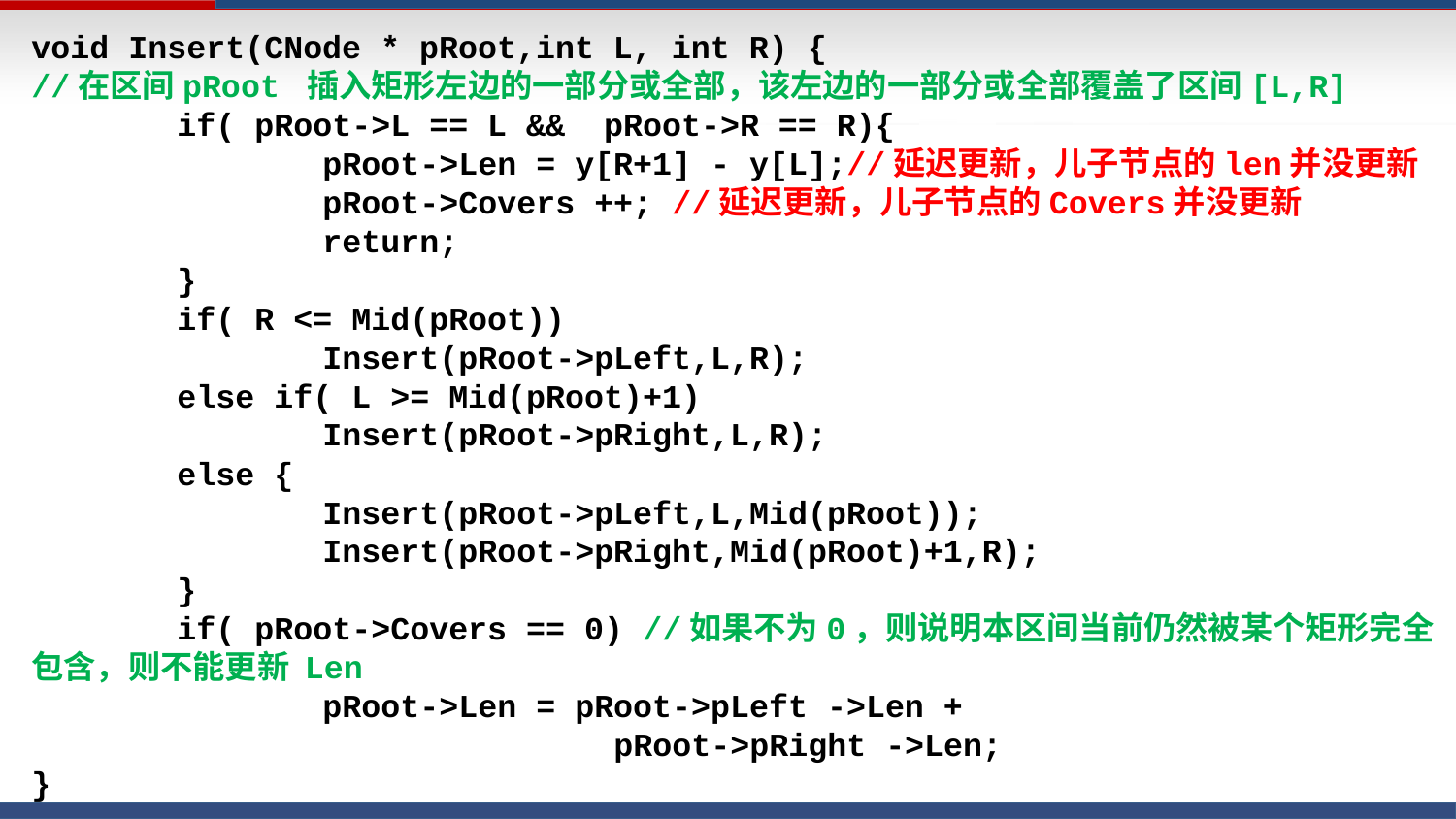

void Insert(CNode * pRoot,int L, int R) {
//在区间pRoot 插入矩形左边的一部分或全部，该左边的一部分或全部覆盖了区间[L,R]
	if( pRoot->L == L &&  pRoot->R == R){
		pRoot->Len = y[R+1] - y[L];//延迟更新，儿子节点的len并没更新
		pRoot->Covers ++; //延迟更新，儿子节点的Covers并没更新
		return;
	}
	if( R <= Mid(pRoot))
		Insert(pRoot->pLeft,L,R);
	else if( L >= Mid(pRoot)+1)
		Insert(pRoot->pRight,L,R);
	else {
		Insert(pRoot->pLeft,L,Mid(pRoot));
		Insert(pRoot->pRight,Mid(pRoot)+1,R);
	}
	if( pRoot->Covers == 0) //如果不为0，则说明本区间当前仍然被某个矩形完全包含，则不能更新 Len
		pRoot->Len = pRoot->pLeft ->Len +
				pRoot->pRight ->Len;
}